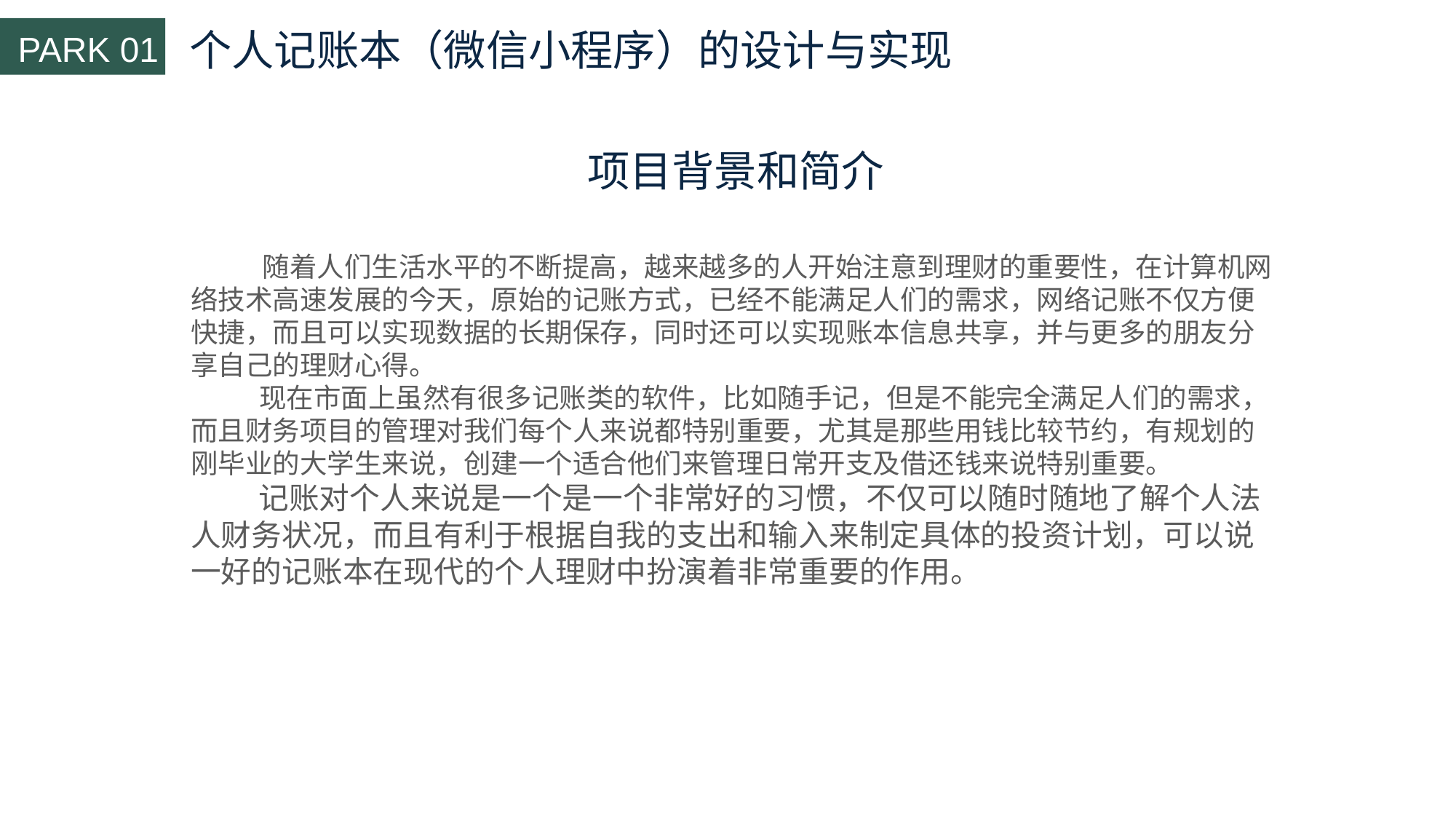

个人记账本（微信小程序）的设计与实现
项目背景和简介

          随着人们生活水平的不断提高，越来越多的人开始注意到理财的重要性，在计算机网络技术高速发展的今天，原始的记账方式，已经不能满足人们的需求，网络记账不仅方便快捷，而且可以实现数据的长期保存，同时还可以实现账本信息共享，并与更多的朋友分享自己的理财心得。
          现在市面上虽然有很多记账类的软件，比如随手记，但是不能完全满足人们的需求，而且财务项目的管理对我们每个人来说都特别重要，尤其是那些用钱比较节约，有规划的刚毕业的大学生来说，创建一个适合他们来管理日常开支及借还钱来说特别重要。
         记账对个人来说是一个是一个非常好的习惯，不仅可以随时随地了解个人法人财务状况，而且有利于根据自我的支出和输入来制定具体的投资计划，可以说一好的记账本在现代的个人理财中扮演着非常重要的作用。